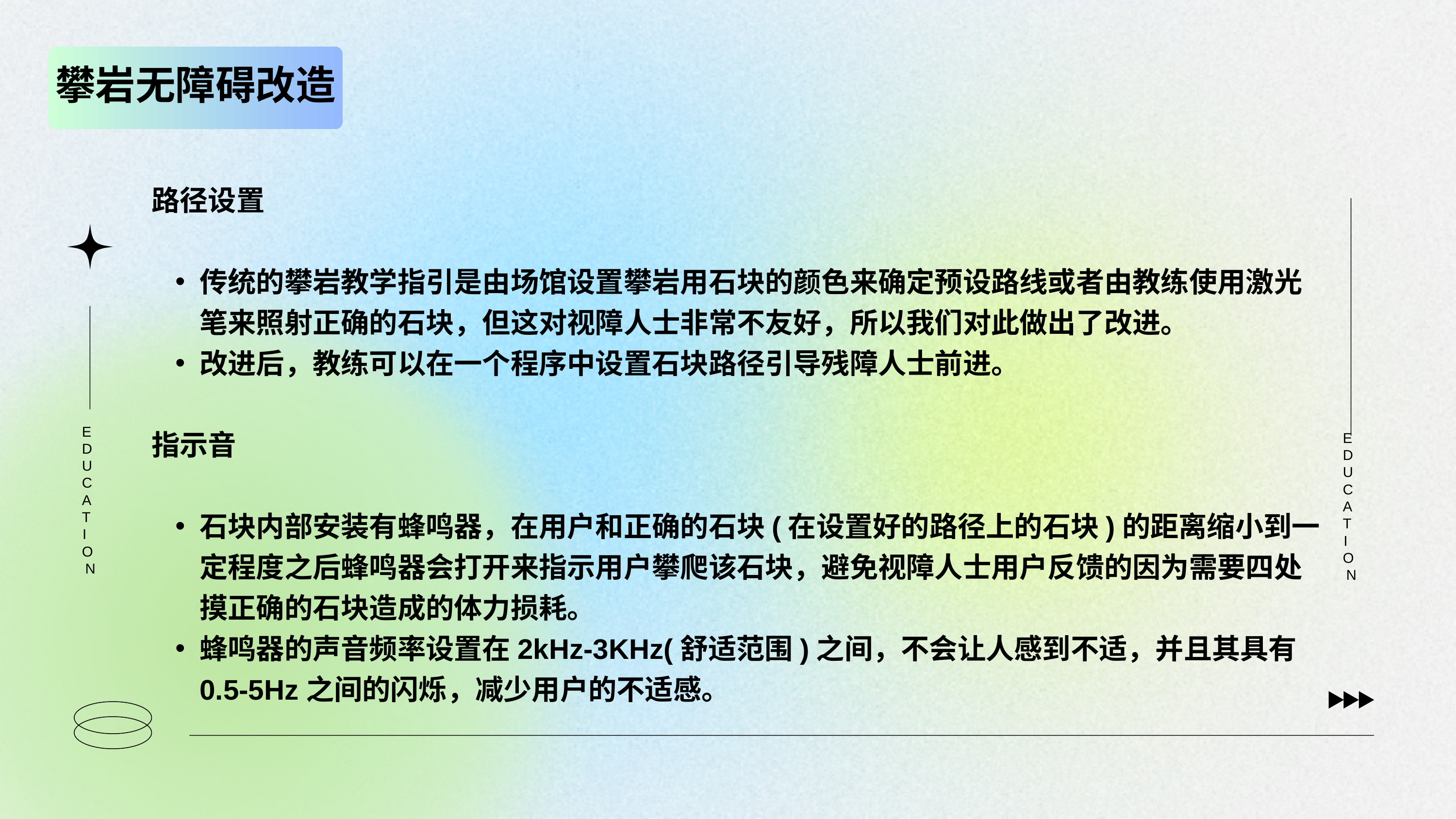

攀岩无障碍改造
路径设置

传统的攀岩教学指引是由场馆设置攀岩用石块的颜色来确定预设路线或者由教练使用激光笔来照射正确的石块，但这对视障人士非常不友好，所以我们对此做出了改进。
改进后，教练可以在一个程序中设置石块路径引导残障人士前进。

指示音

石块内部安装有蜂鸣器，在用户和正确的石块(在设置好的路径上的石块)的距离缩小到一定程度之后蜂鸣器会打开来指示用户攀爬该石块，避免视障人士用户反馈的因为需要四处摸正确的石块造成的体力损耗。
蜂鸣器的声音频率设置在2kHz-3KHz(舒适范围)之间，不会让人感到不适，并且其具有0.5-5Hz之间的闪烁，减少用户的不适感。

EDUCATION
EDUCATION